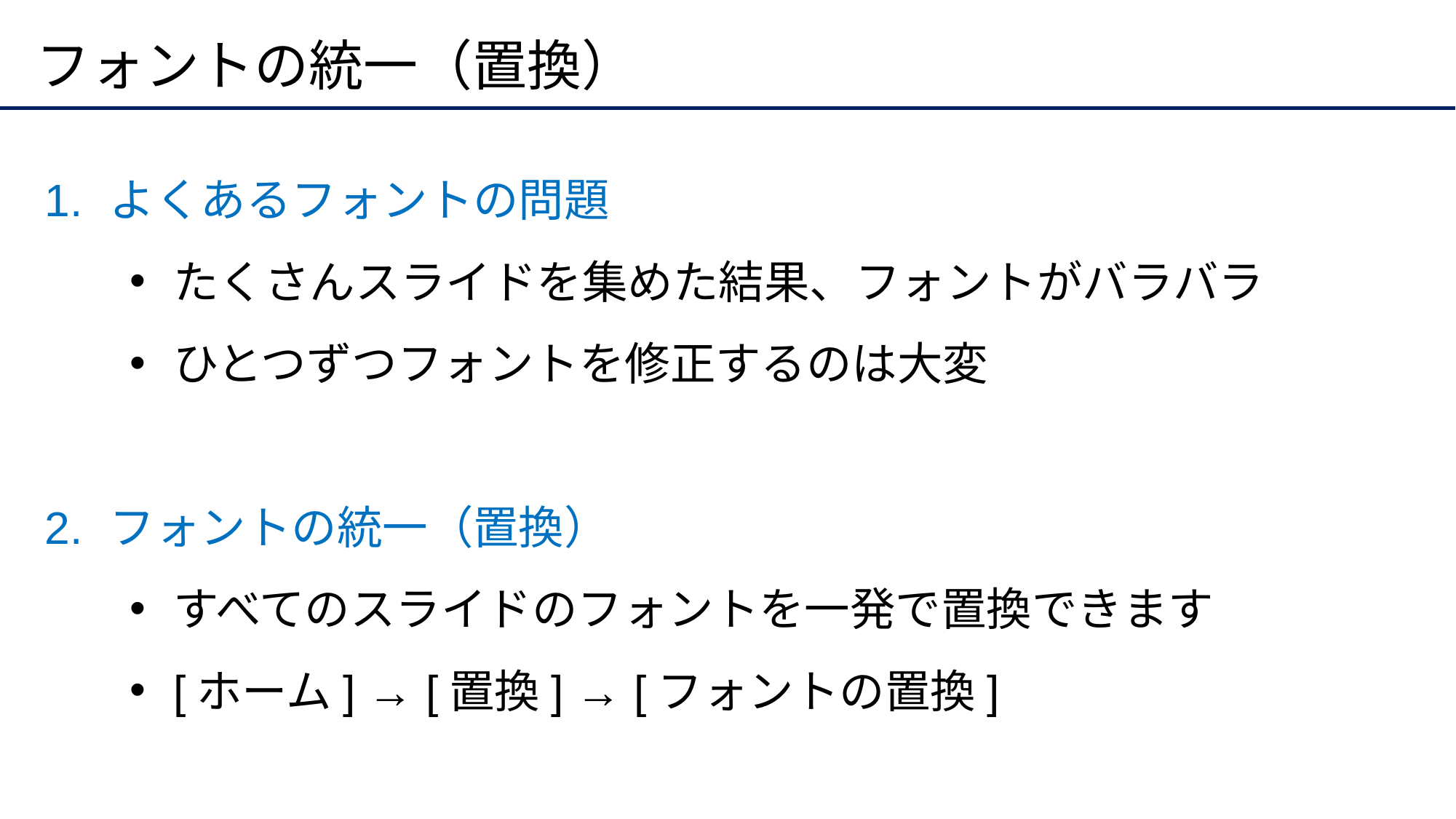

# フォントの統一（置換）
よくあるフォントの問題
たくさんスライドを集めた結果、フォントがバラバラ
ひとつずつフォントを修正するのは大変

フォントの統一（置換）
すべてのスライドのフォントを一発で置換できます
[ホーム] → [置換] → [フォントの置換]